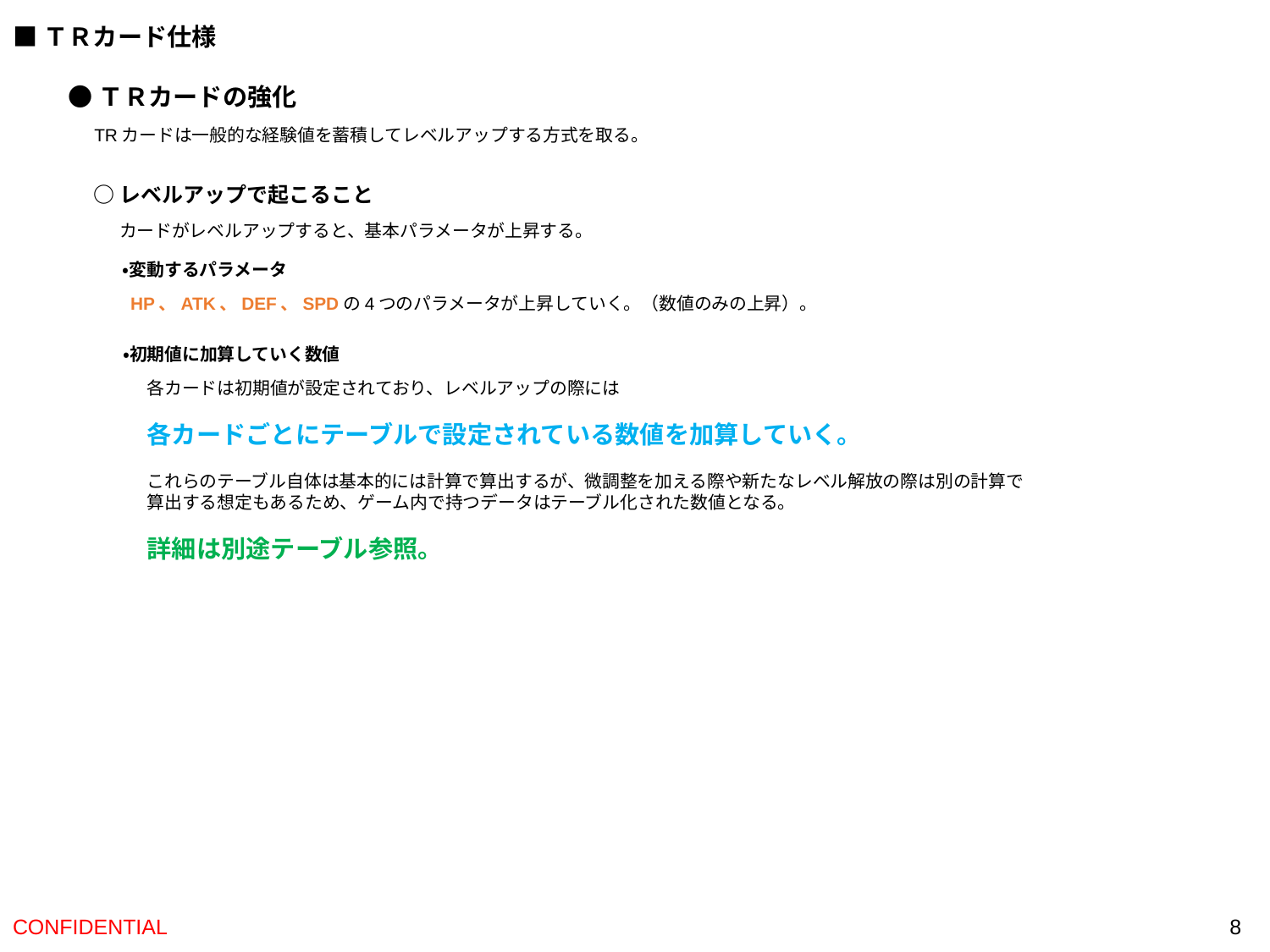

■ＴＲカード仕様
●ＴＲカードの強化
TRカードは一般的な経験値を蓄積してレベルアップする方式を取る。
○レベルアップで起こること
カードがレベルアップすると、基本パラメータが上昇する。
・変動するパラメータ
HP、ATK、DEF、SPDの4つのパラメータが上昇していく。（数値のみの上昇）。
・初期値に加算していく数値
各カードは初期値が設定されており、レベルアップの際には

各カードごとにテーブルで設定されている数値を加算していく。

これらのテーブル自体は基本的には計算で算出するが、微調整を加える際や新たなレベル解放の際は別の計算で
算出する想定もあるため、ゲーム内で持つデータはテーブル化された数値となる。

詳細は別途テーブル参照。
8
CONFIDENTIAL